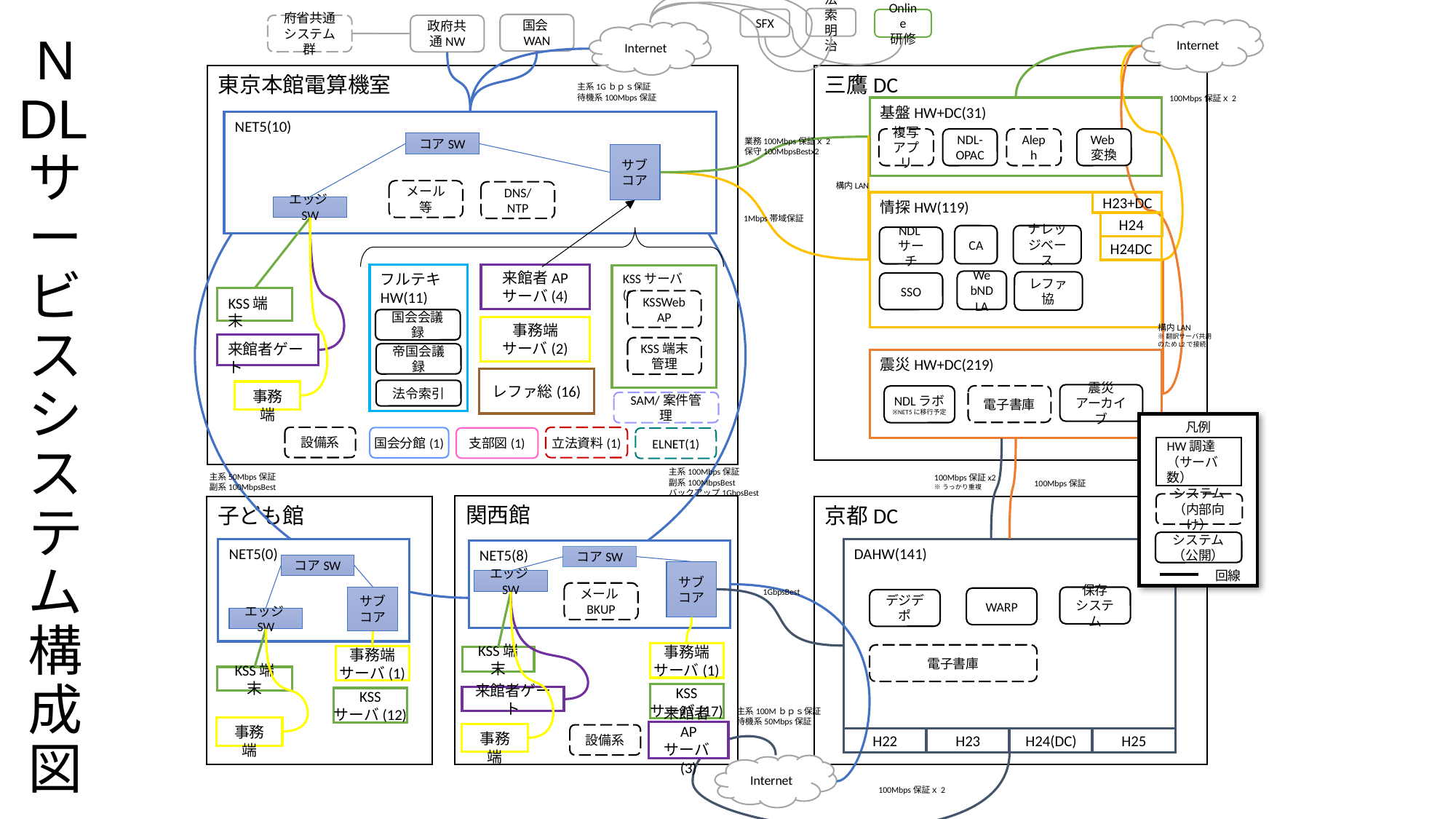

法索明治
SFX
Online
研修
# NDLサービスシステム構成図
国会WAN
府省共通
システム群
政府共通NW
Internet
Internet
三鷹DC
東京本館電算機室

主系1Gｂｐｓ保証
待機系100Mbps保証
100Mbps保証ｘ2
基盤HW+DC(31)
NET5(10)

複写
アプリ
NDL-OPAC
Aleph
Web変換
業務100Mbps保証ｘ2
保守100MbpsBestx2
コアSW
サブコア
構内LAN
メール等
DNS/NTP
H23+DC
情探HW(119)
エッジSW
1Mbps帯域保証
H24
CA
ナレッジベース
NDLサーチ
H24DC
来館者AP
サーバ(4)
フルテキHW(11)
KSSサーバ(26)
WebNDLA
レファ協
SSO
KSS端末
KSSWeb
AP
国会会議録
構内LAN
※翻訳サーバ共用
のためL2で接続
事務端
サーバ(2)
来館者ゲート
KSS端末管理
帝国会議録
震災HW+DC(219)
レファ総(16)
法令索引
事務端
震災
アーカイブ
電子書庫
NDLラボ
※NET5に移行予定
SAM/案件管理
凡例
HW調達（サーバ数）
システム
（内部向け）
システム
（公開）
回線
設備系
立法資料(1)
国会分館(1)
支部図(1)
ELNET(1)
主系100Mbps保証
副系100MbpsBest
バックアップ1GbpsBest
主系50Mbps保証
副系100MbpsBest
100Mbps保証x2
※うっかり重複
100Mbps保証
関西館
子ども館
京都DC
NET5(0)
DAHW(141)
NET5(8)
コアSW
コアSW
サブコア
エッジSW
1GbpsBest
メールBKUP
サブコア
保存
システム
WARP
デジデポ
エッジSW
事務端
サーバ(1)
電子書庫
事務端
サーバ(1)
KSS端末
KSS端末
KSS
サーバ(17)
来館者ゲート
KSS
サーバ(12)
主系100Mｂｐｓ保証
待機系50Mbps保証
事務端
来館者AP
サーバ(3)
事務端
設備系
H22
H23
H24(DC)
H25
Internet
100Mbps保証ｘ2